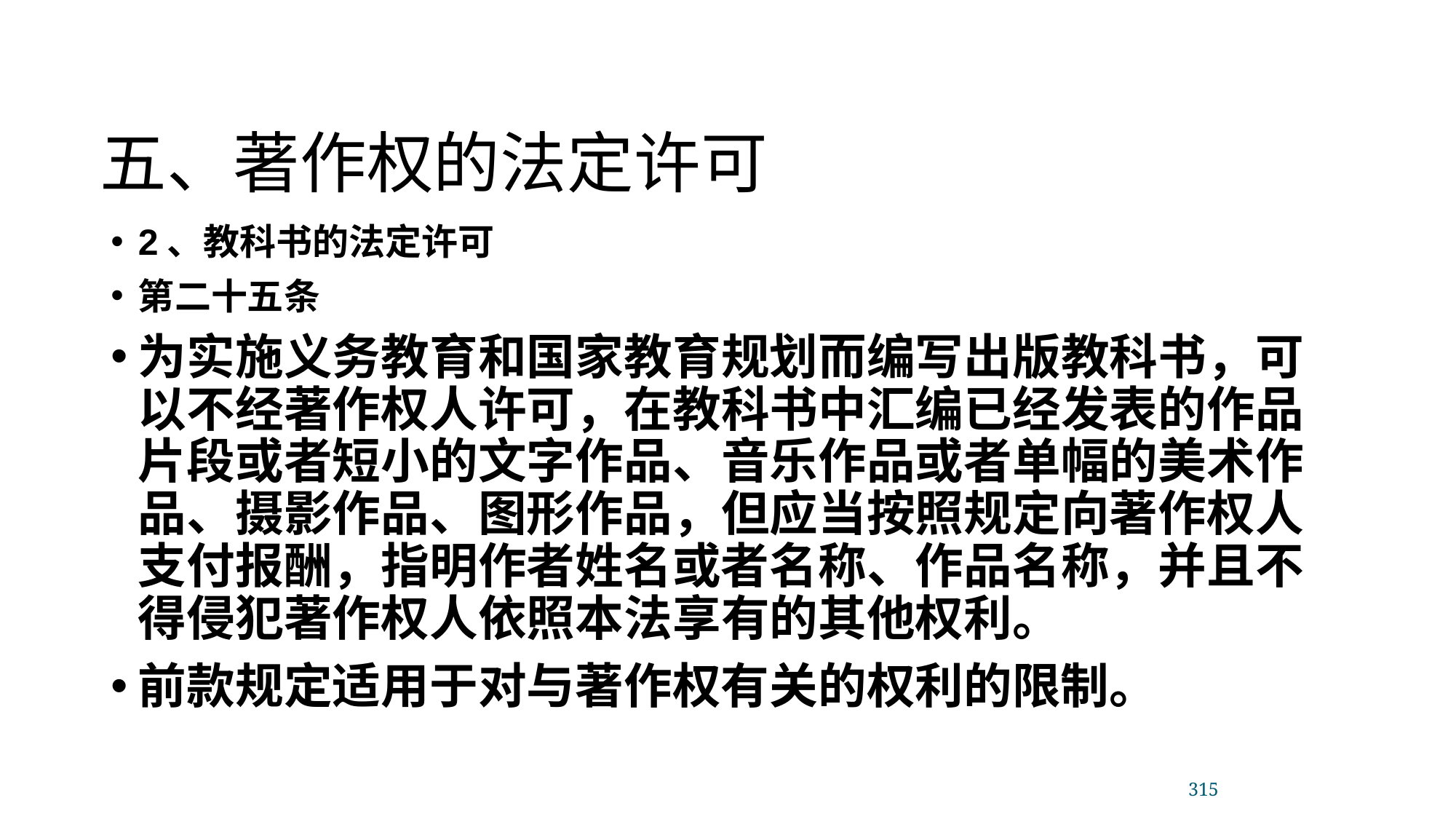

五、著作权的法定许可
2、教科书的法定许可
第二十五条
为实施义务教育和国家教育规划而编写出版教科书，可以不经著作权人许可，在教科书中汇编已经发表的作品片段或者短小的文字作品、音乐作品或者单幅的美术作品、摄影作品、图形作品，但应当按照规定向著作权人支付报酬，指明作者姓名或者名称、作品名称，并且不得侵犯著作权人依照本法享有的其他权利。
前款规定适用于对与著作权有关的权利的限制。
315